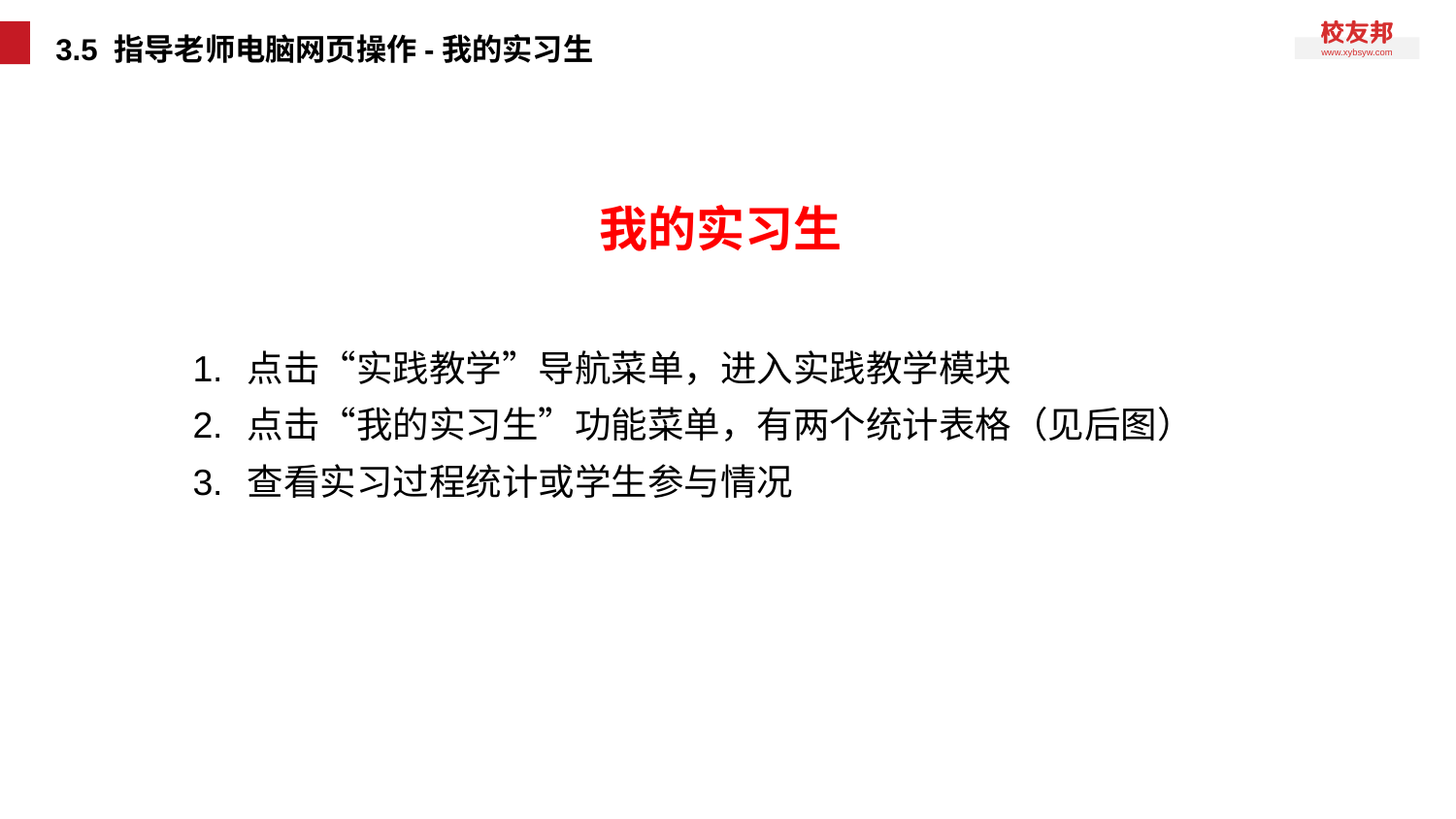

# 3.5 指导老师电脑网页操作-我的实习生
我的实习生

点击“实践教学”导航菜单，进入实践教学模块
点击“我的实习生”功能菜单，有两个统计表格（见后图）
查看实习过程统计或学生参与情况